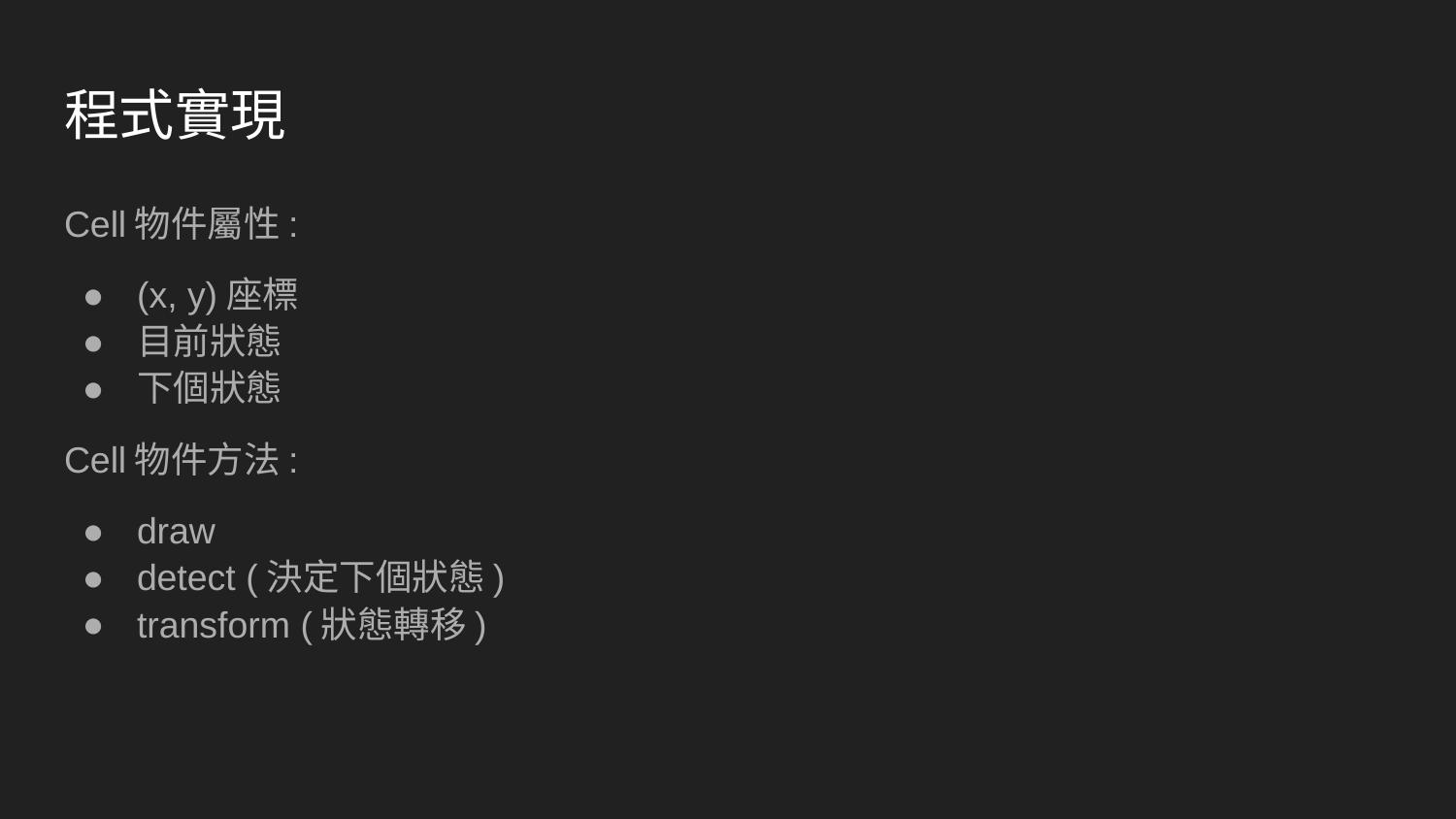

# 程式實現
Cell物件屬性:
(x, y)座標
目前狀態
下個狀態
Cell物件方法:
draw
detect (決定下個狀態)
transform (狀態轉移)